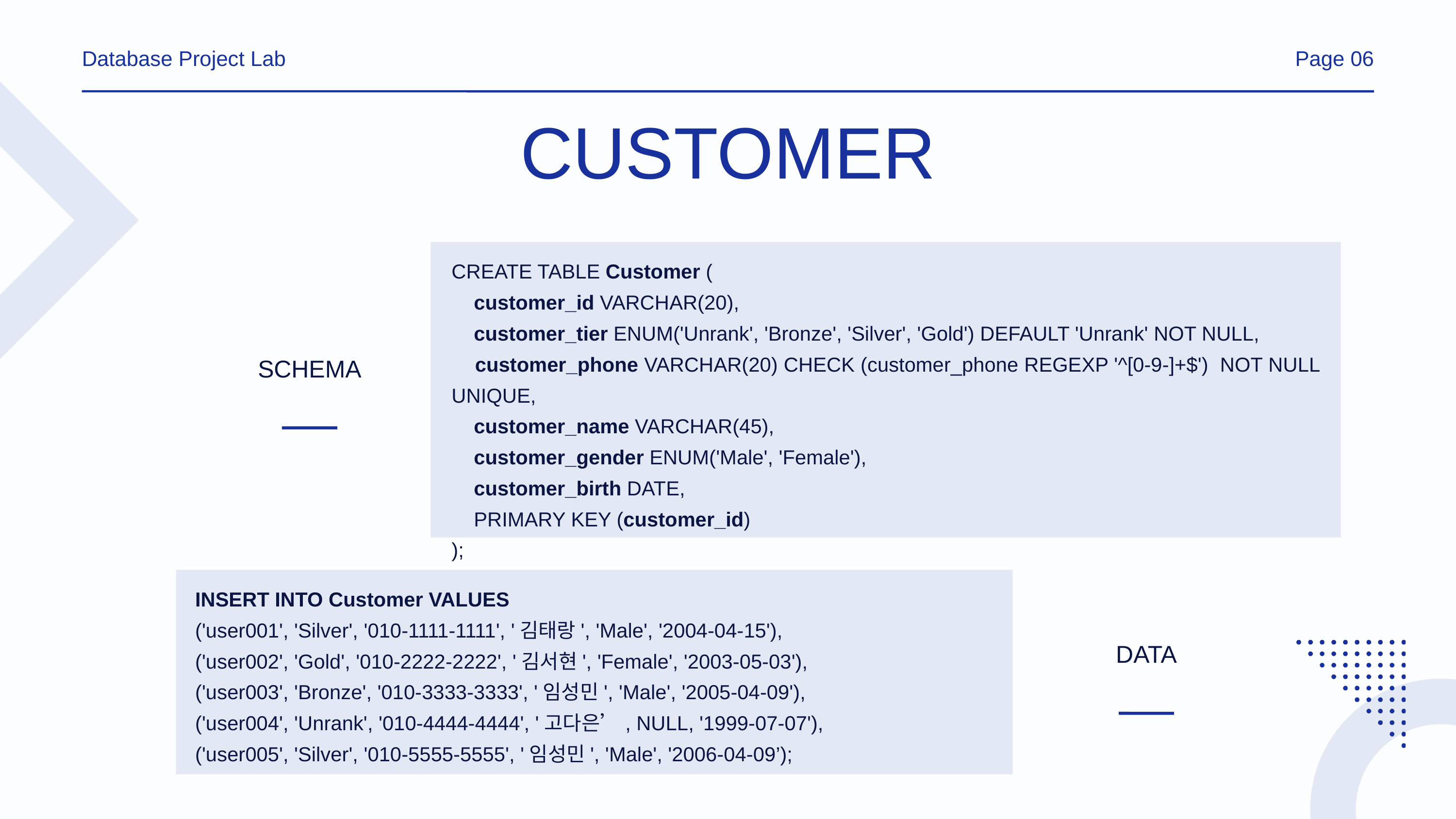

Database Project Lab
Page 06

CUSTOMER

CREATE TABLE Customer (
    customer_id VARCHAR(20),
    customer_tier ENUM('Unrank', 'Bronze', 'Silver', 'Gold') DEFAULT 'Unrank' NOT NULL,
    customer_phone VARCHAR(20) CHECK (customer_phone REGEXP '^[0-9-]+$')  NOT NULL UNIQUE,
    customer_name VARCHAR(45),
    customer_gender ENUM('Male', 'Female'),
    customer_birth DATE,
    PRIMARY KEY (customer_id)
);
SCHEMA

INSERT INTO Customer VALUES
('user001', 'Silver', '010-1111-1111', '김태랑', 'Male', '2004-04-15'),
('user002', 'Gold', '010-2222-2222', '김서현', 'Female', '2003-05-03'),
('user003', 'Bronze', '010-3333-3333', '임성민', 'Male', '2005-04-09'),
('user004', 'Unrank', '010-4444-4444', '고다은’, NULL, '1999-07-07'),
('user005', 'Silver', '010-5555-5555', '임성민', 'Male', '2006-04-09’);
DATA